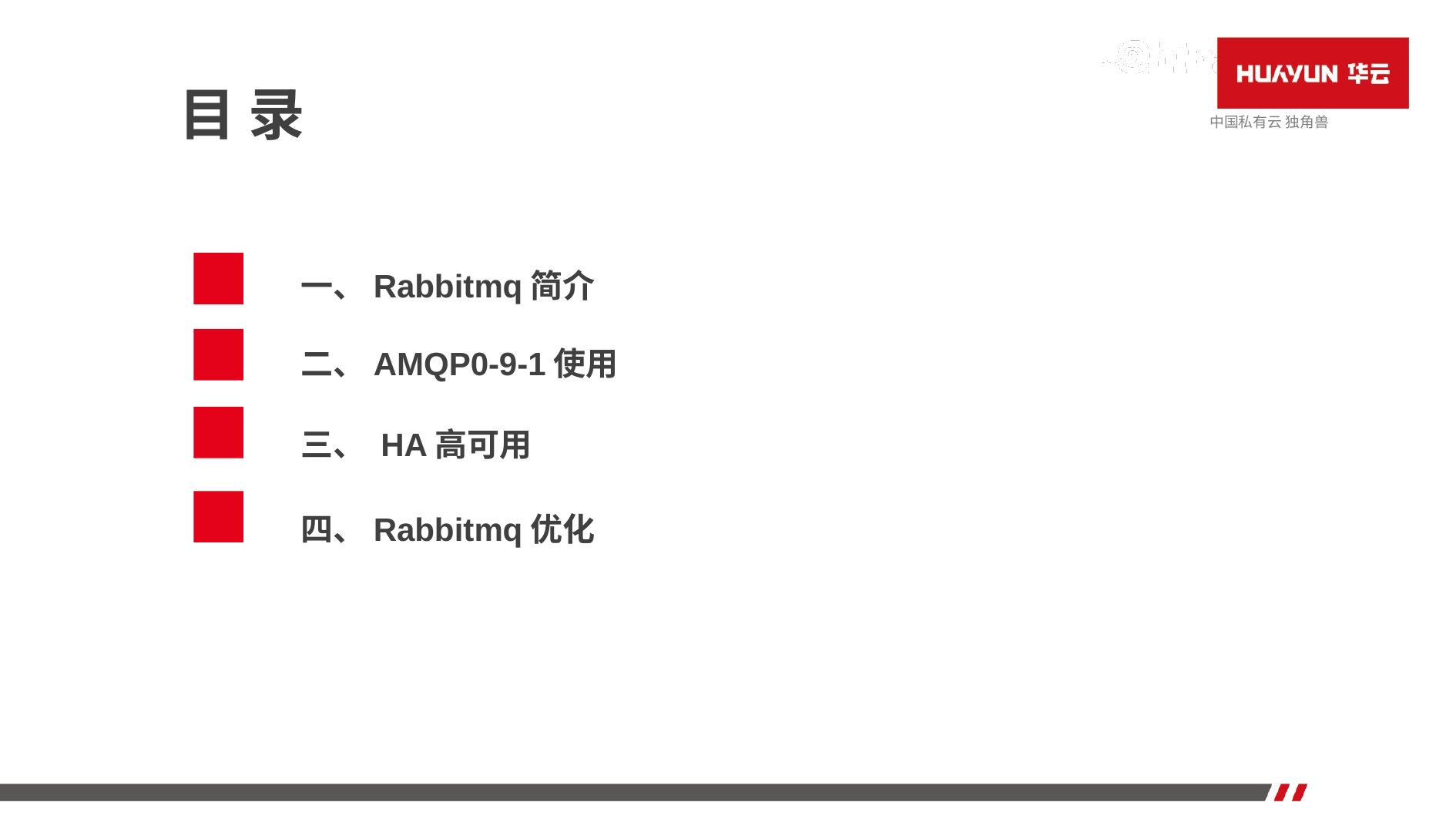

目 录
一、Rabbitmq简介

二、AMQP0-9-1使用

三、 HA高可用

四、Rabbitmq优化